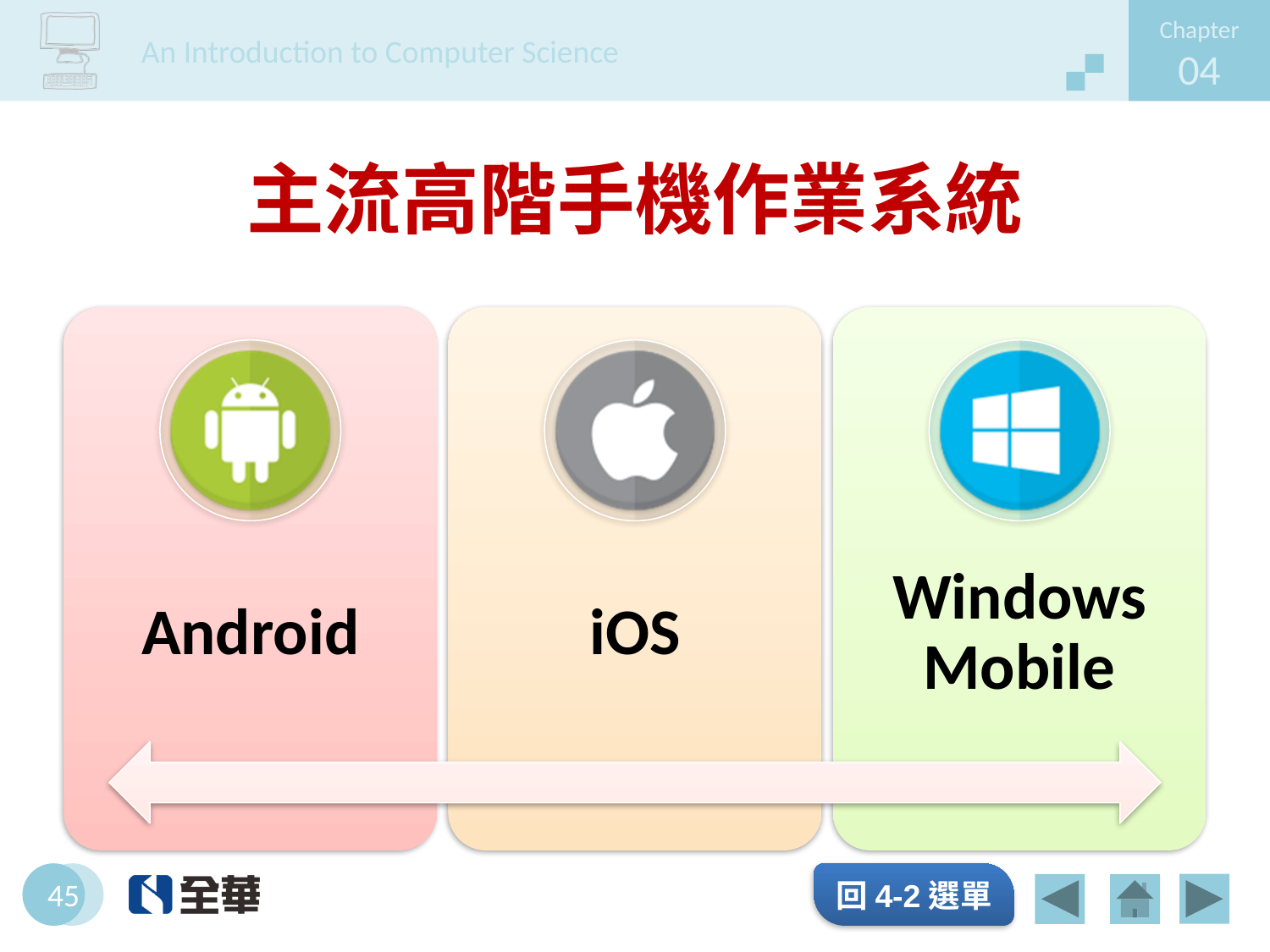

# 主流高階手機作業系統
Android
iOS
Windows Mobile
回4-2選單